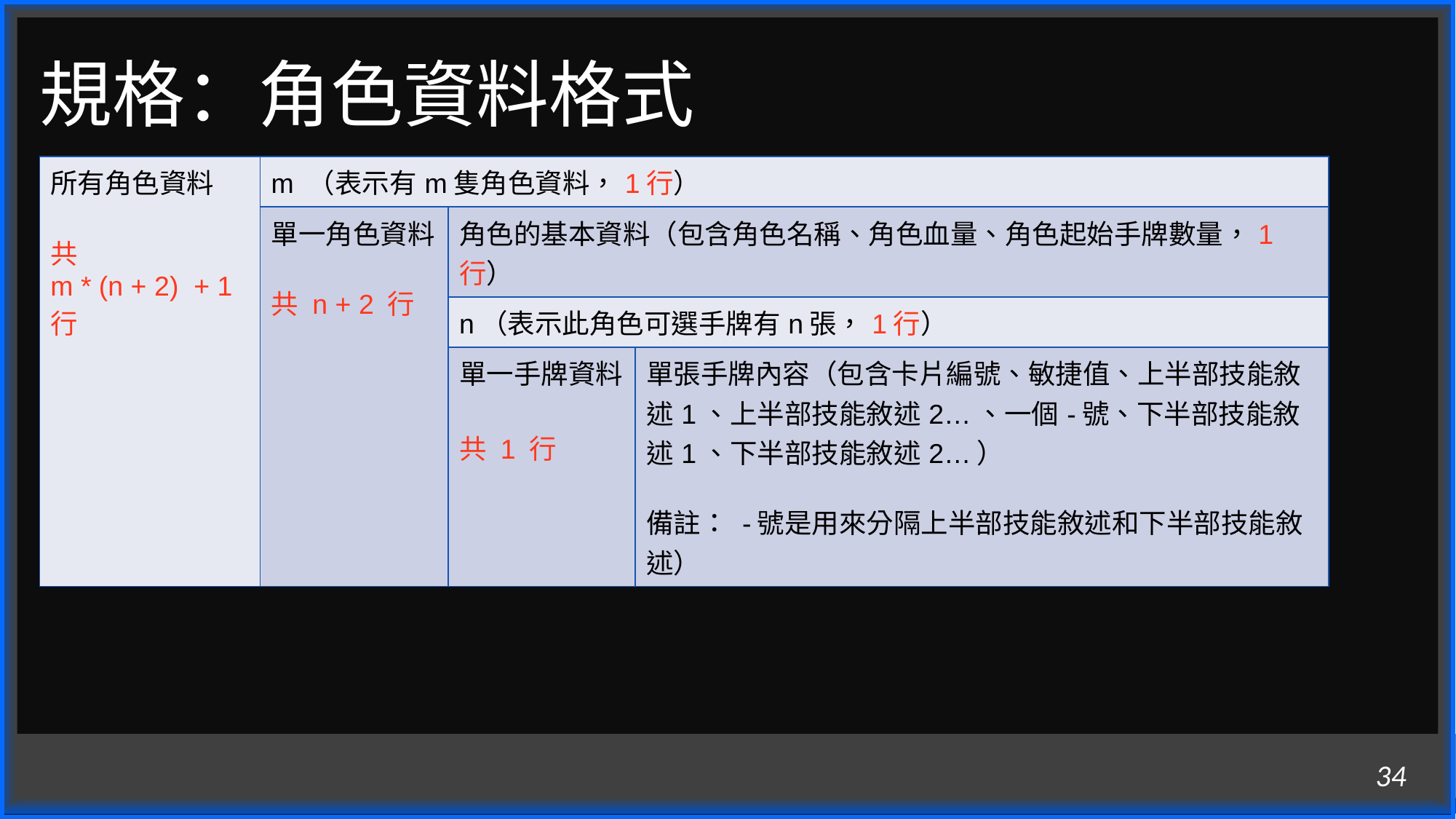

# 規格：角色資料格式
| 所有角色資料 共 m \* (n + 2) + 1 行 | m （表示有m隻角色資料，1行） |  |  |
| --- | --- | --- | --- |
|  | 單一角色資料 共 n + 2 行 | 角色的基本資料（包含角色名稱、角色血量、角色起始手牌數量，1行） |  |
|  |  | n（表示此角色可選手牌有n張，1行） |  |
|  |  | 單一手牌資料 共 1 行 | 單張手牌內容（包含卡片編號、敏捷值、上半部技能敘述1、上半部技能敘述2…、一個-號、下半部技能敘述1、下半部技能敘述2…） 備註： -號是用來分隔上半部技能敘述和下半部技能敘述） |